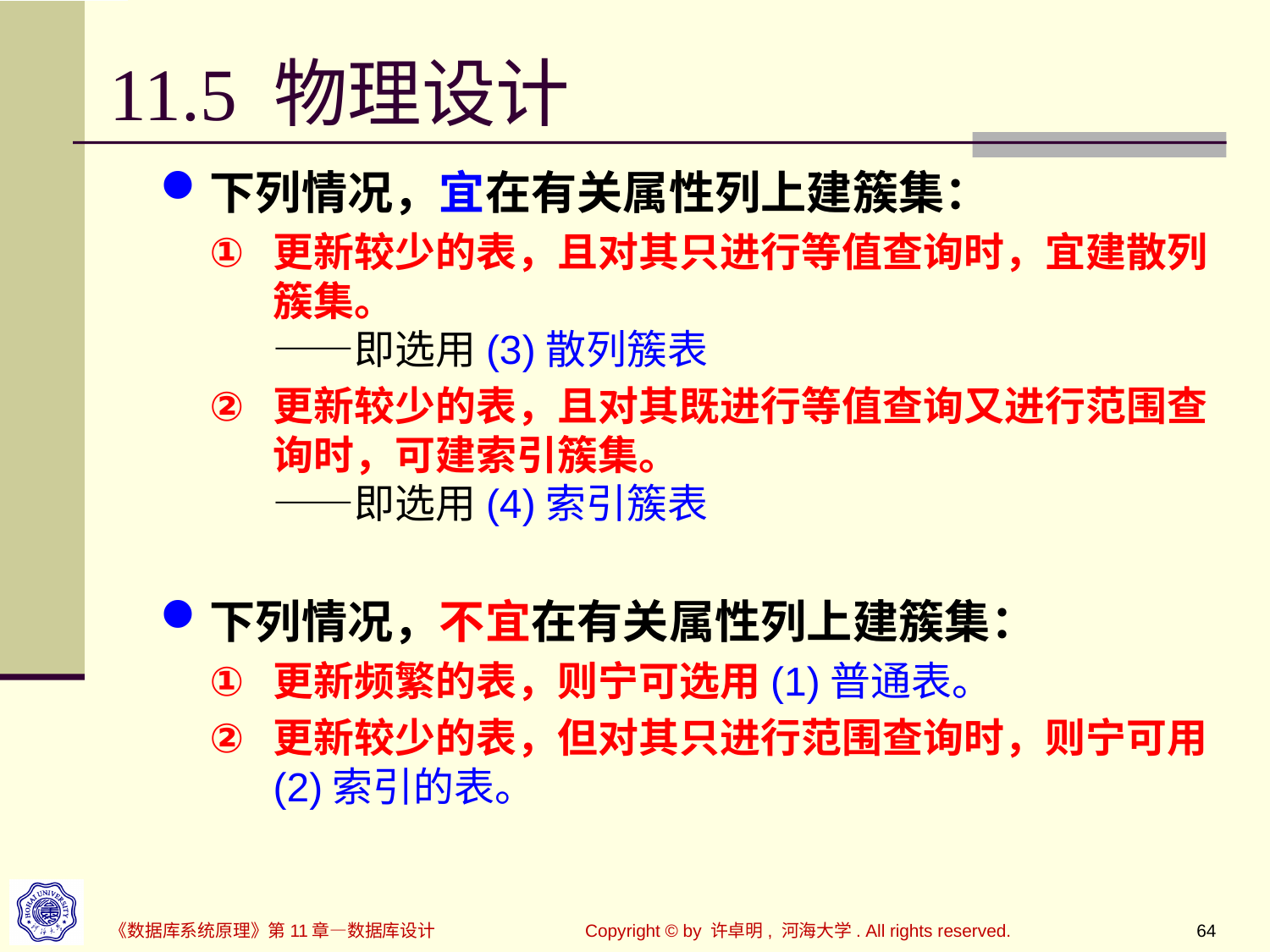

# 11.5 物理设计
下列情况，宜在有关属性列上建簇集：
更新较少的表，且对其只进行等值查询时，宜建散列簇集。
――即选用(3)散列簇表
更新较少的表，且对其既进行等值查询又进行范围查询时，可建索引簇集。
――即选用(4)索引簇表

下列情况，不宜在有关属性列上建簇集：
更新频繁的表，则宁可选用(1)普通表。
更新较少的表，但对其只进行范围查询时，则宁可用(2)索引的表。
Copyright © by 许卓明, 河海大学. All rights reserved.
64
《数据库系统原理》第11章—数据库设计